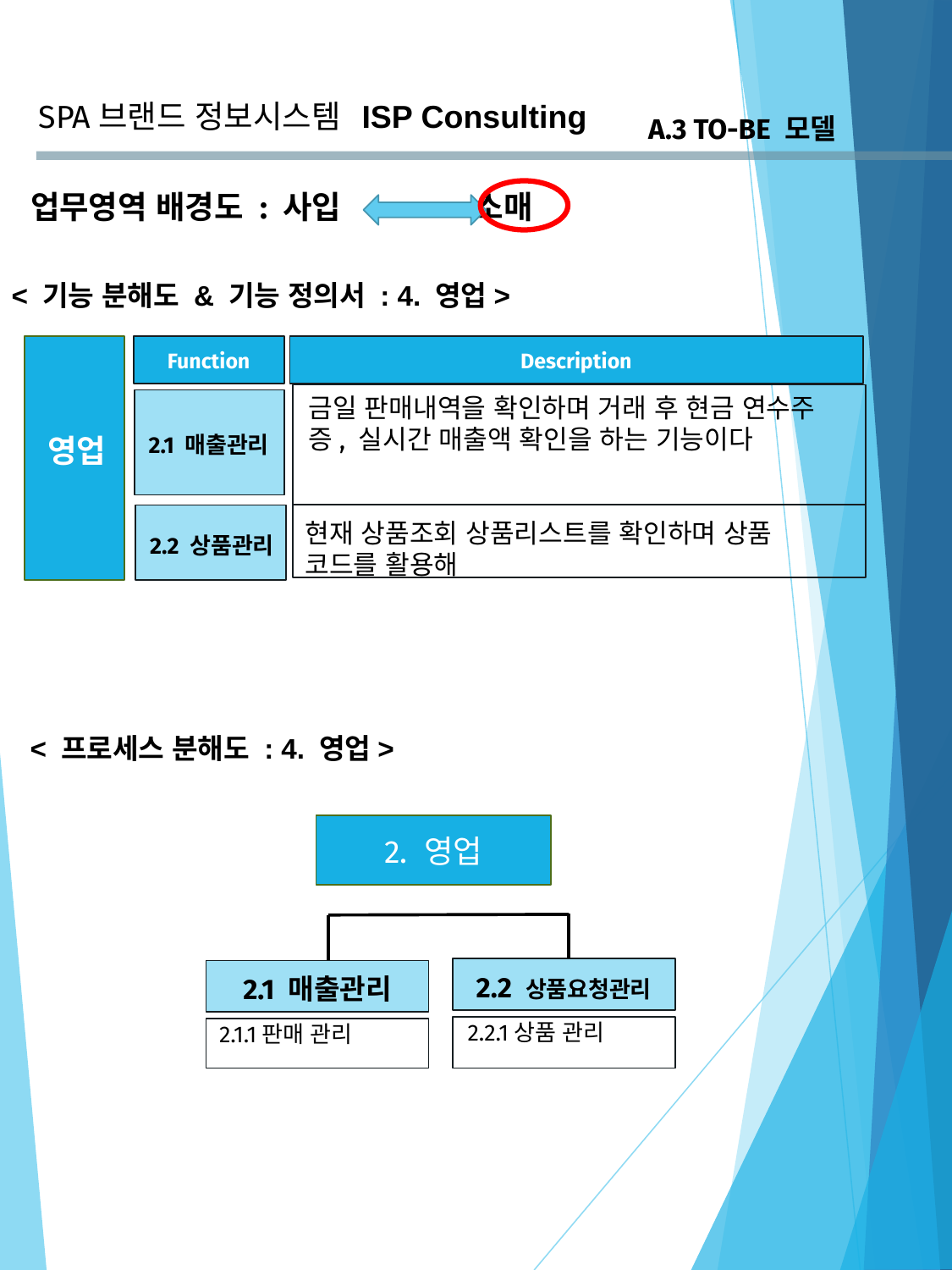

SPA브랜드 정보시스템
ISP Consulting
A.3 TO-BE 모델

업무영역 배경도 : 사입               소매

< 기능 분해도 & 기능 정의서 : 4. 영업>

Function
Description

금일 판매내역을 확인하며 거래 후 현금 연수주증, 실시간 매출액 확인을 하는 기능이다

2.1 매출관리
 영업

현재 상품조회 상품리스트를 확인하며 상품 코드를 활용해
2.2 상품관리
< 프로세스 분해도 : 4. 영업>

2. 영업

2.2 상품요청관리

2.1 매출관리
2.2.1상품 관리
2.1.1판매 관리